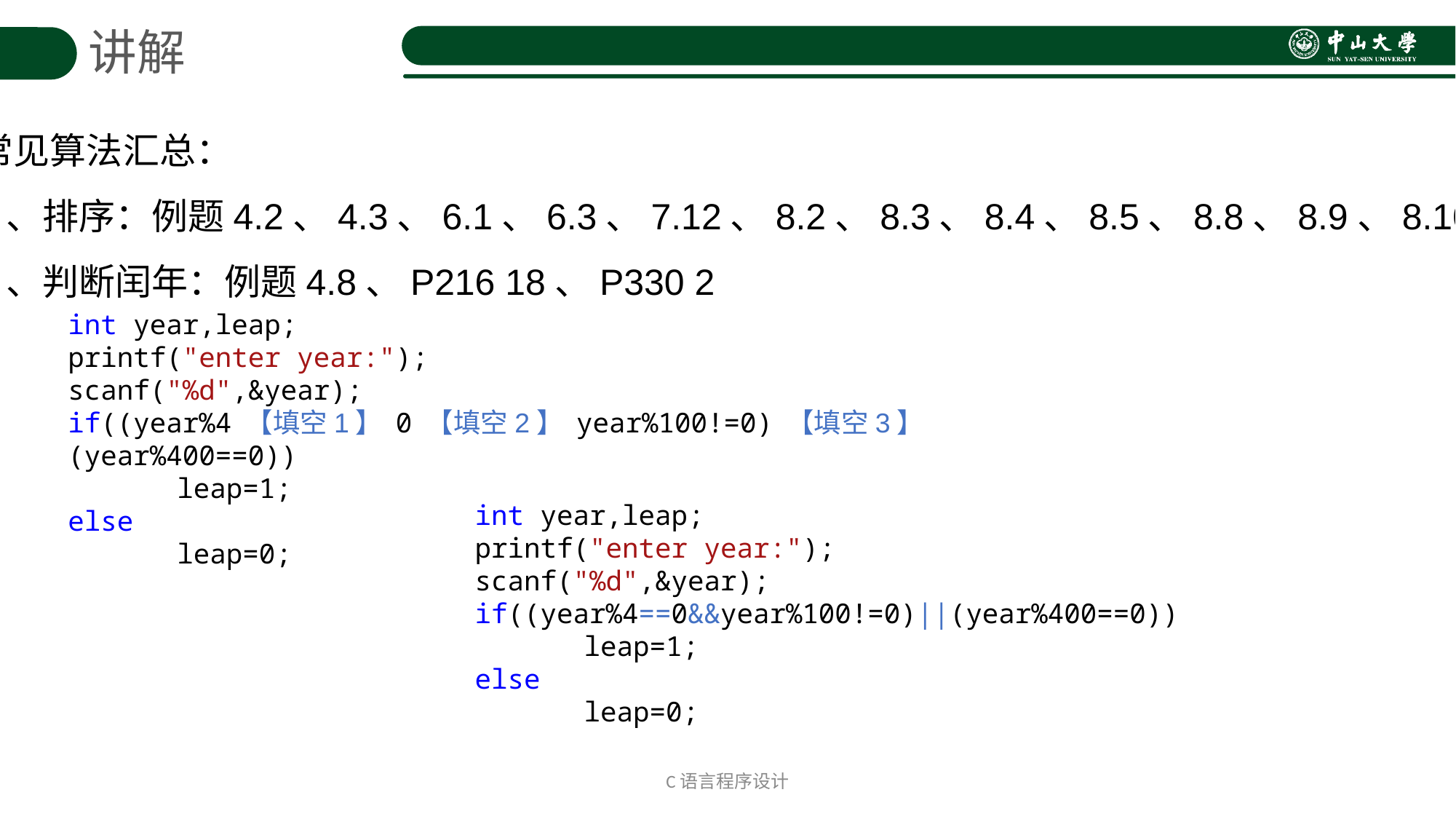

讲解
常见算法汇总：
3、排序：例题4.2、4.3、6.1、6.3、7.12、8.2、8.3、8.4、8.5、8.8、8.9、8.10
4、判断闰年：例题4.8、P216 18、P330 2
int year,leap;
printf("enter year:");
scanf("%d",&year);
if((year%4 【填空1】 0 【填空2】 year%100!=0) 【填空3】 (year%400==0))
	leap=1;
else
	leap=0;
int year,leap;
printf("enter year:");
scanf("%d",&year);
if((year%4==0&&year%100!=0)||(year%400==0))
	leap=1;
else
	leap=0;

C语言程序设计
6